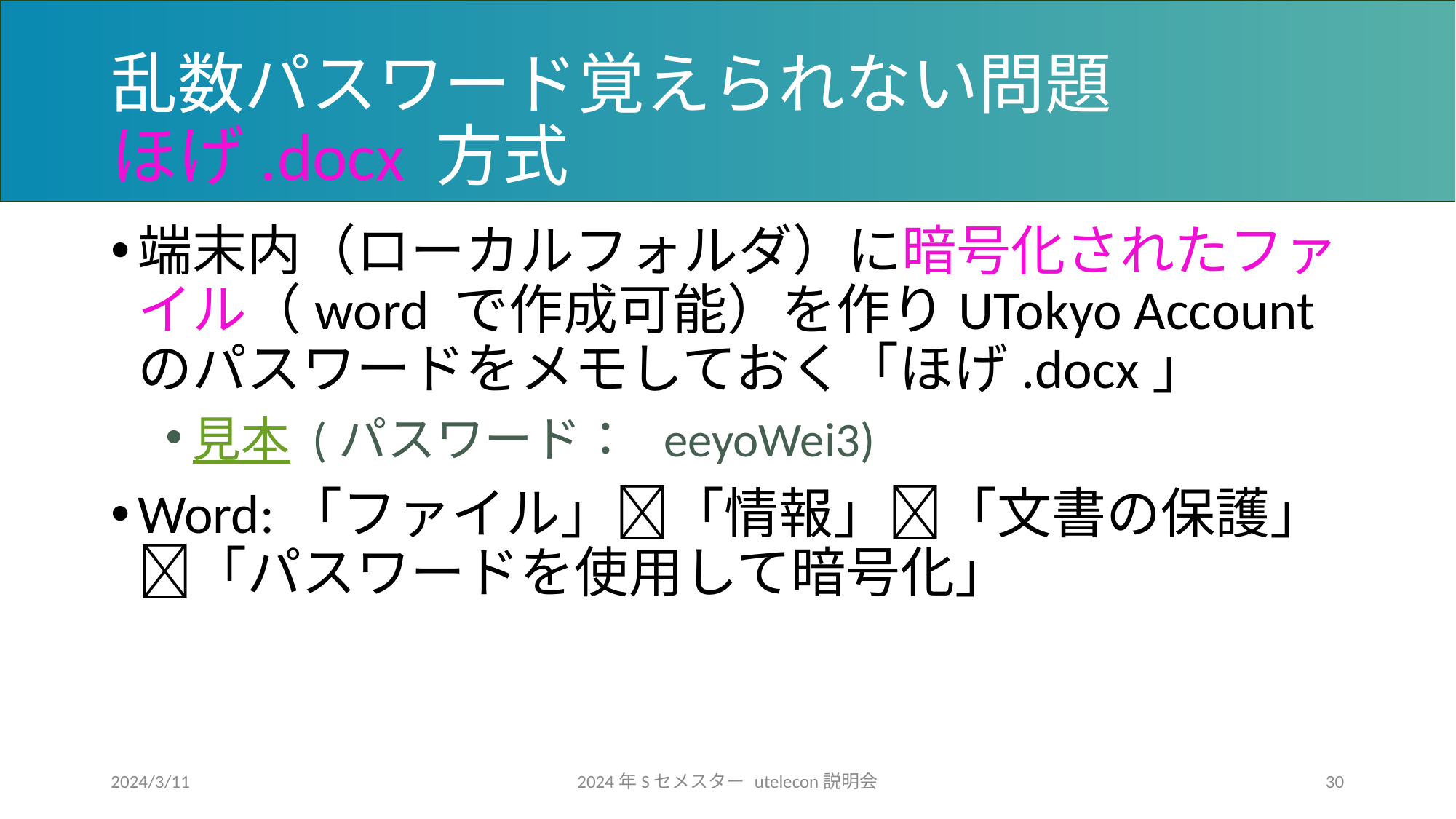

# 乱数パスワード覚えられない問題 ほげ.docx 方式
端末内（ローカルフォルダ）に暗号化されたファイル（word で作成可能）を作りUTokyo Accountのパスワードをメモしておく「ほげ.docx」
見本 (パスワード：  eeyoWei3)
Word:「ファイル」→「情報」→「文書の保護」→「パスワードを使用して暗号化」
2024/3/11
2024年Sセメスター utelecon説明会
30